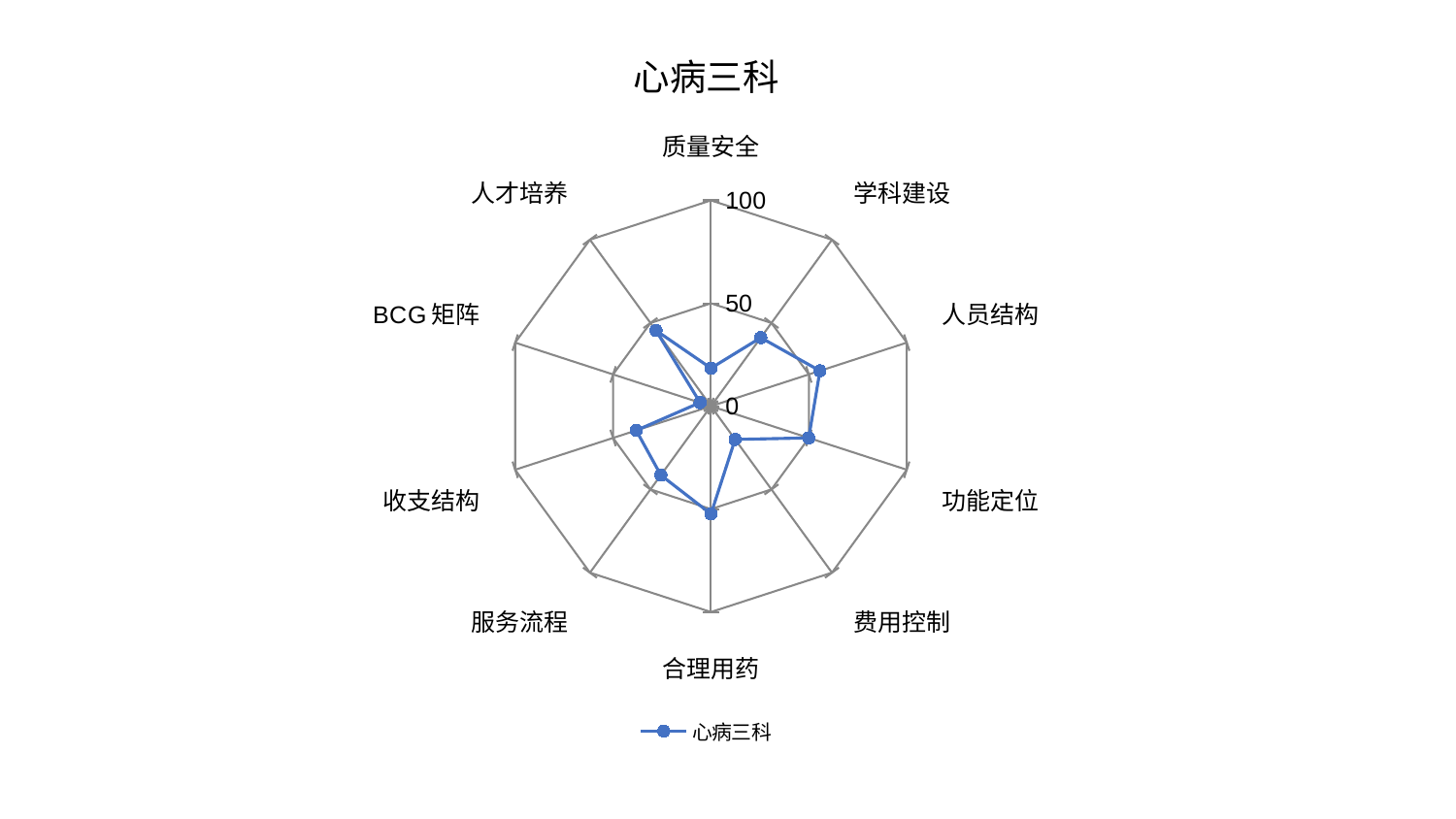

### Chart: 心病三科

| Category | 心病三科 |
|---|---|
| 质量安全 | 18.47166531685622 |
| 学科建设 | 41.18503247730467 |
| 人员结构 | 55.658948244677575 |
| 功能定位 | 49.92058933407681 |
| 费用控制 | 19.96134264856486 |
| 合理用药 | 52.38083549969297 |
| 服务流程 | 41.432701405016495 |
| 收支结构 | 38.194481748669496 |
| BCG矩阵 | 5.590060590693575 |
| 人才培养 | 45.46368976962524 |
144